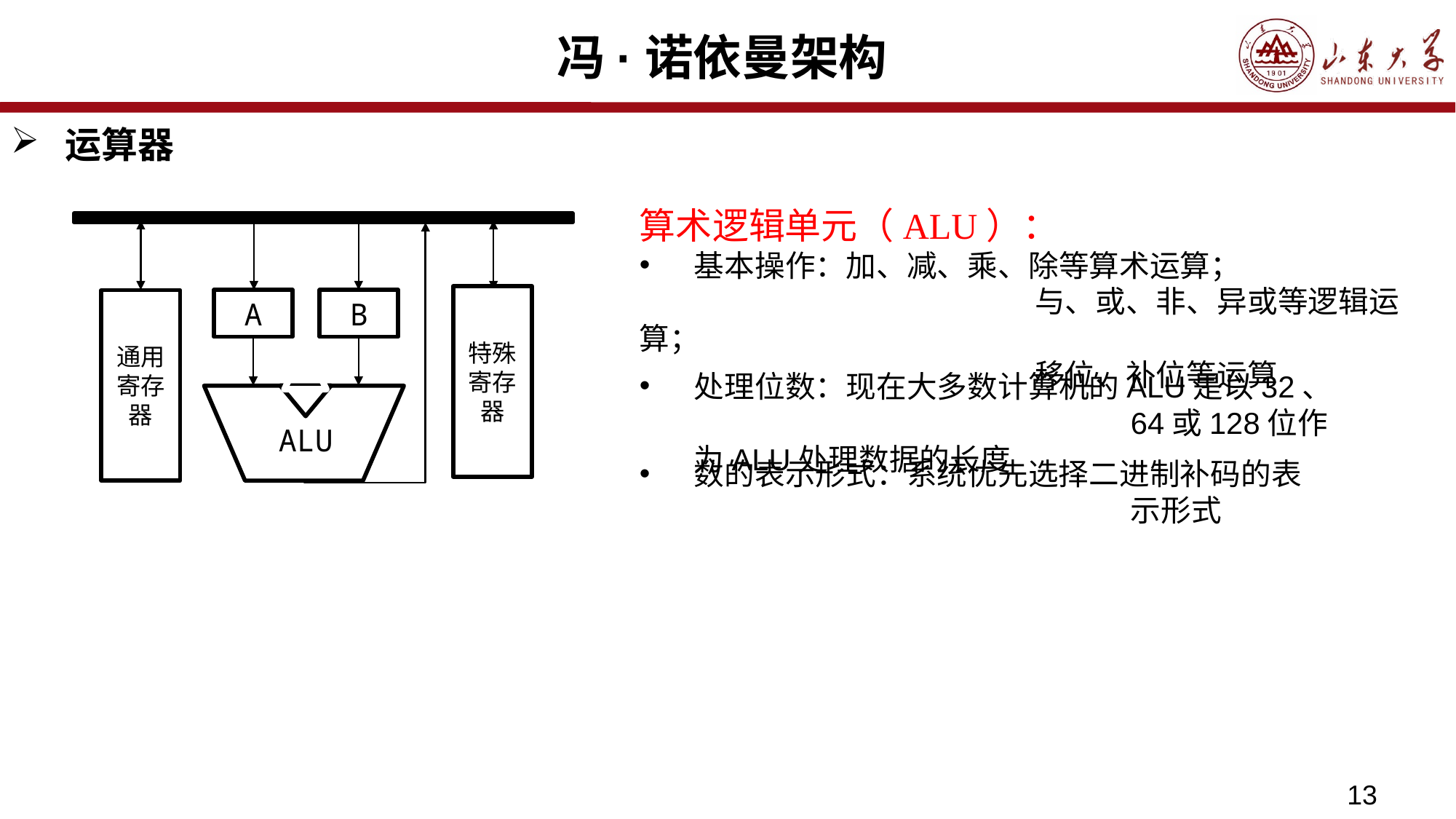

# 冯·诺依曼架构
运算器

算术逻辑单元（ALU）：
基本操作：加、减、乘、除等算术运算；
			         与、或、非、异或等逻辑运算；
			         移位、补位等运算

特殊寄存器
A
B
通用寄存器

处理位数：现在大多数计算机的ALU是以32、				64或128位作为ALU处理数据的长度

ALU
数的表示形式：系统优先选择二进制补码的表				示形式
13